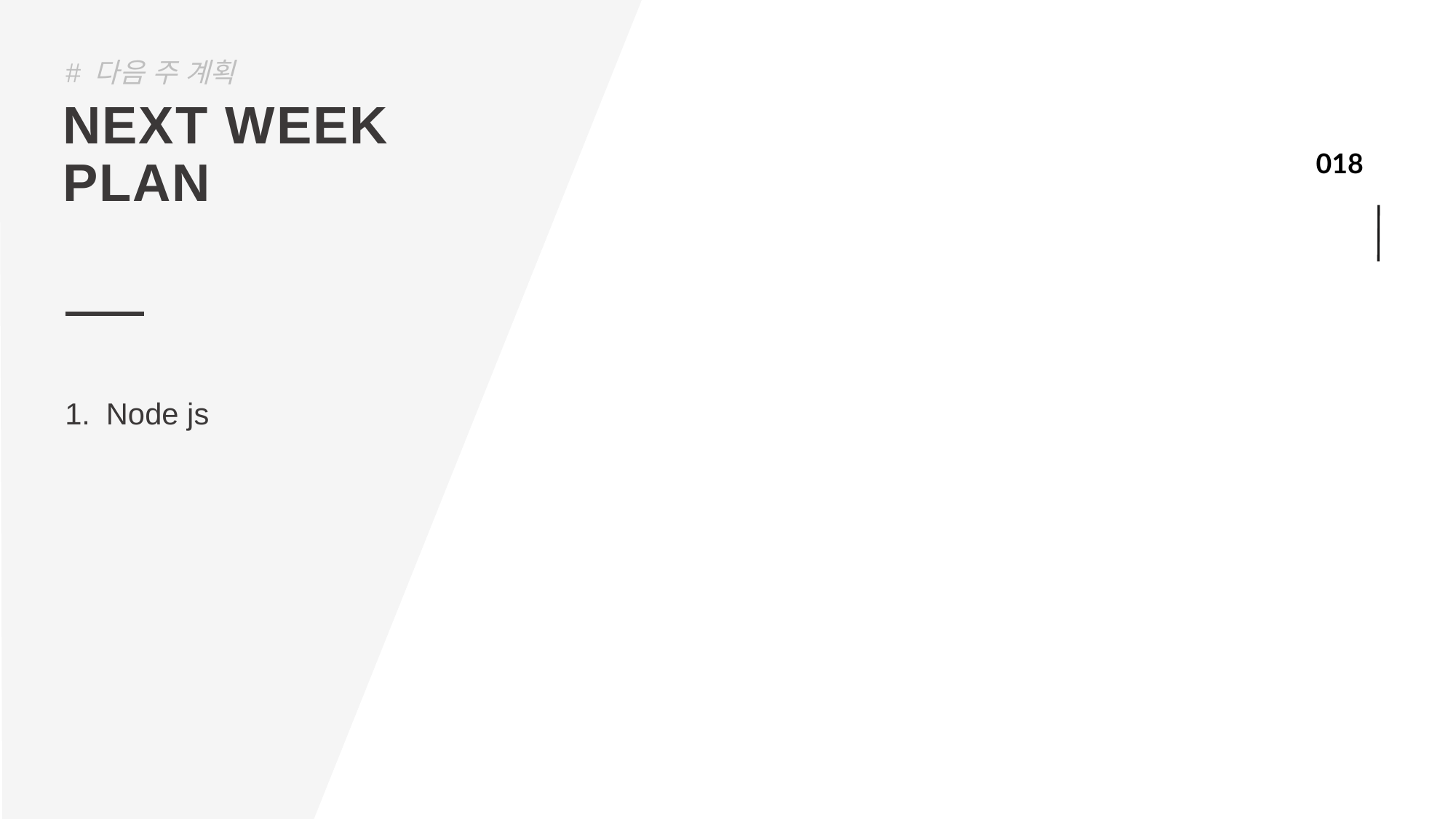

# 다음 주 계획
NEXT WEEK
PLAN
Node js